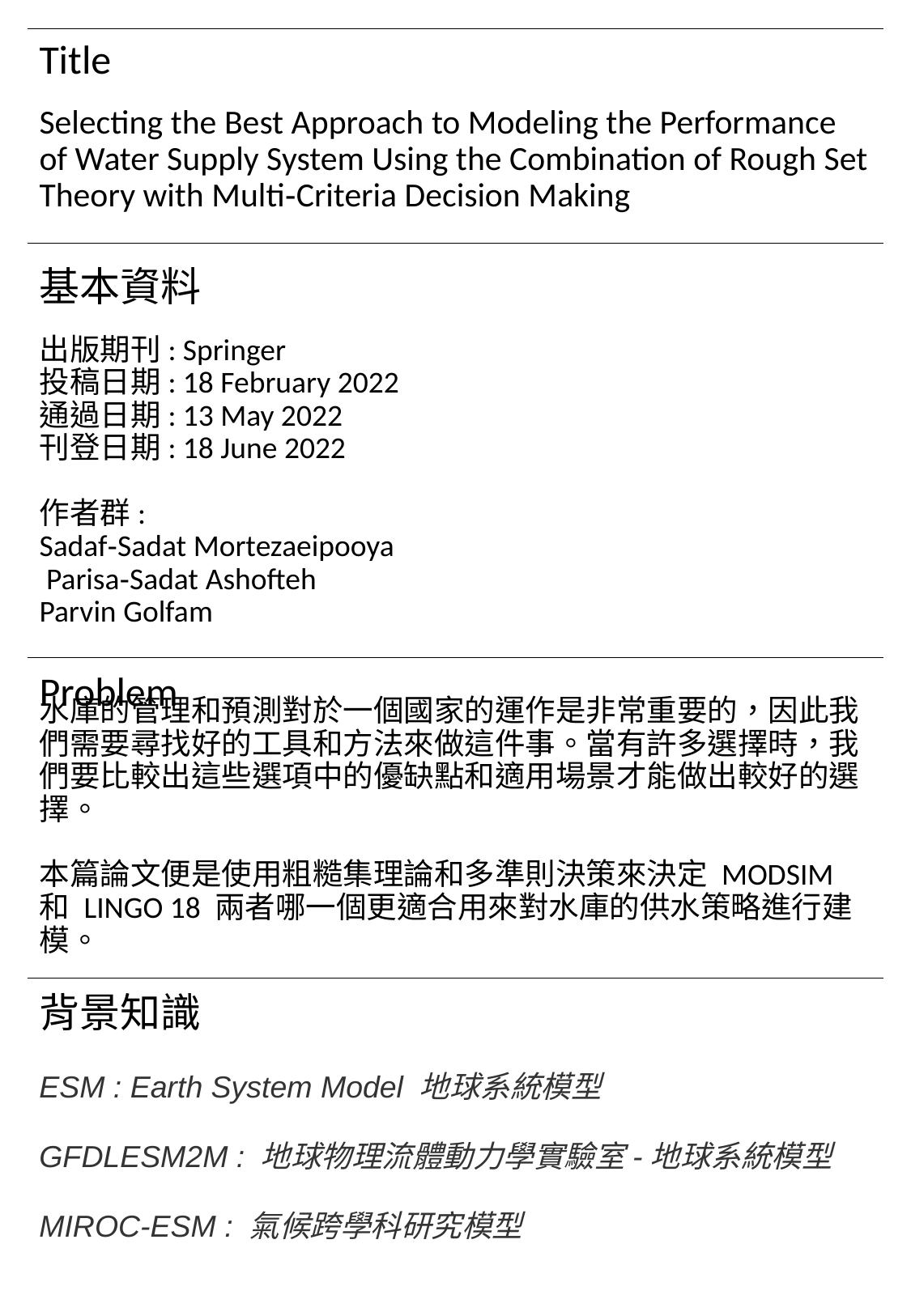

Title
# Selecting the Best Approach to Modeling the Performance of Water Supply System Using the Combination of Rough Set Theory with Multi‐Criteria Decision Making
基本資料
出版期刊: Springer
投稿日期: 18 February 2022
通過日期: 13 May 2022
刊登日期: 18 June 2022
作者群:
Sadaf‑Sadat Mortezaeipooya
 Parisa‑Sadat Ashofteh
Parvin Golfam
Problem
水庫的管理和預測對於一個國家的運作是非常重要的，因此我們需要尋找好的工具和方法來做這件事。當有許多選擇時，我們要比較出這些選項中的優缺點和適用場景才能做出較好的選擇。

本篇論文便是使用粗糙集理論和多準則決策來決定 MODSIM 和 LINGO 18 兩者哪一個更適合用來對水庫的供水策略進行建模。

背景知識
ESM : Earth System Model 地球系統模型
GFDLESM2M : 地球物理流體動力學實驗室-地球系統模型
MIROC-ESM : 氣候跨學科研究模型